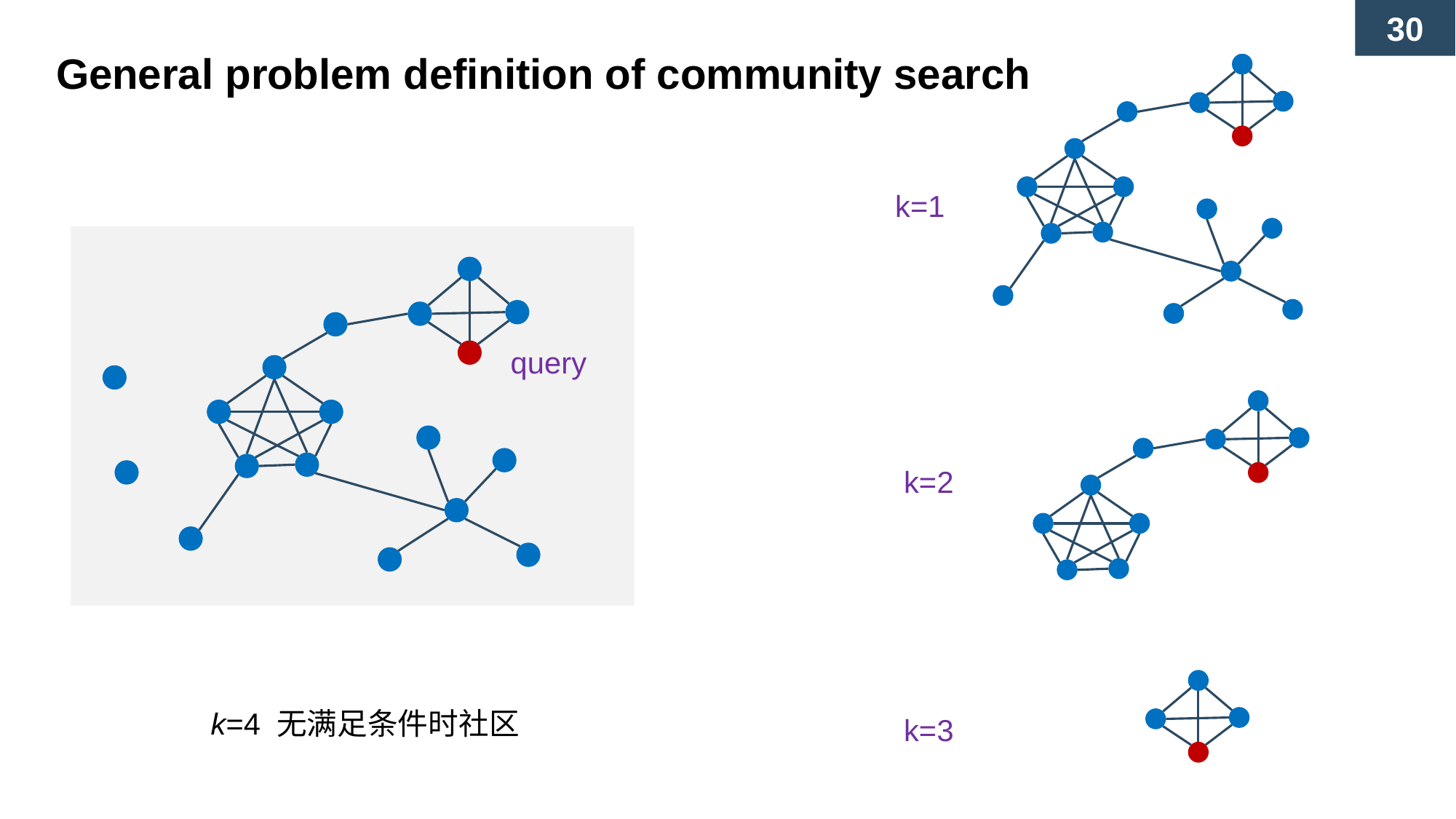

General problem definition of community search

k=1

query

k=2

k=4 无满足条件时社区
k=3